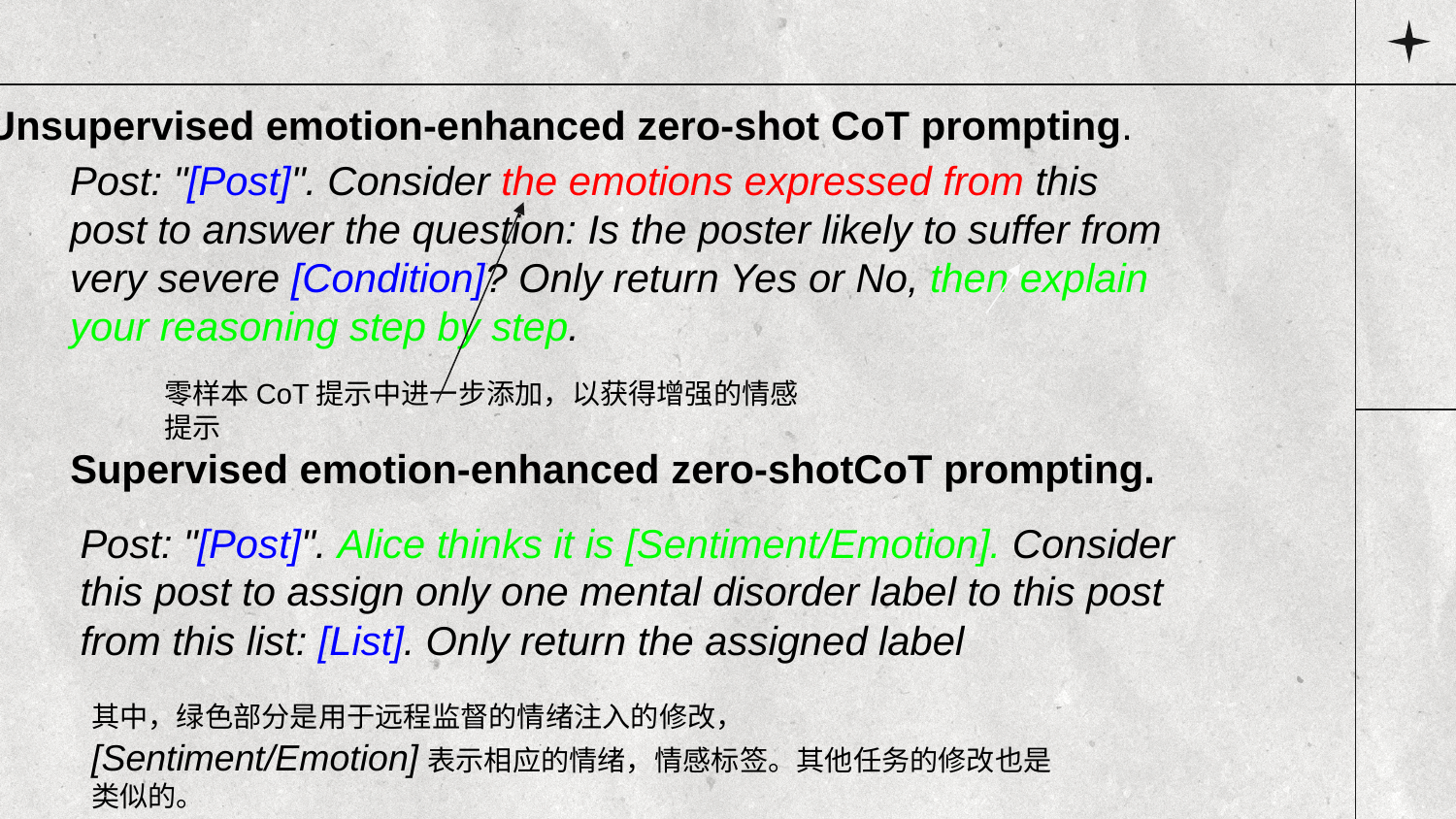

# Unsupervised emotion-enhanced zero-shot CoT prompting.
Post: "[Post]". Consider the emotions expressed from this post to answer the question: Is the poster likely to suffer from very severe [Condition]? Only return Yes or No, then explain your reasoning step by step.
零样本CoT提示中进一步添加，以获得增强的情感提示
Supervised emotion-enhanced zero-shotCoT prompting.
Post: "[Post]". Alice thinks it is [Sentiment/Emotion]. Consider this post to assign only one mental disorder label to this post from this list: [List]. Only return the assigned label
其中，绿色部分是用于远程监督的情绪注入的修改， [Sentiment/Emotion]表示相应的情绪，情感标签。其他任务的修改也是类似的。